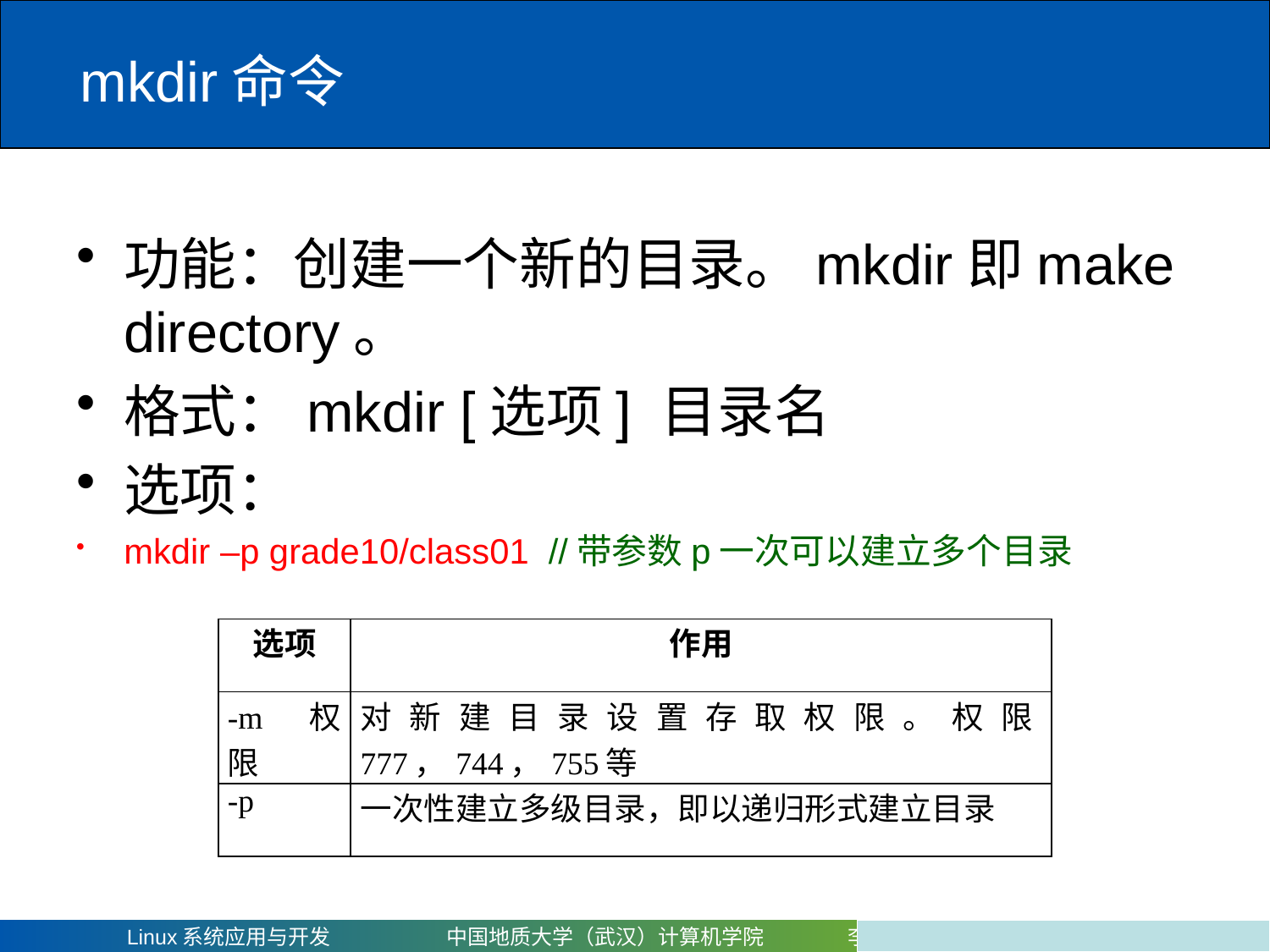

# mkdir命令
功能：创建一个新的目录。mkdir即make directory。
格式：mkdir [选项] 目录名
选项：
mkdir –p grade10/class01  //带参数p一次可以建立多个目录

| 选项 | 作用 |
| --- | --- |
| -m 权限 | 对新建目录设置存取权限。权限777，744，755等 |
| -p | 一次性建立多级目录，即以递归形式建立目录 |